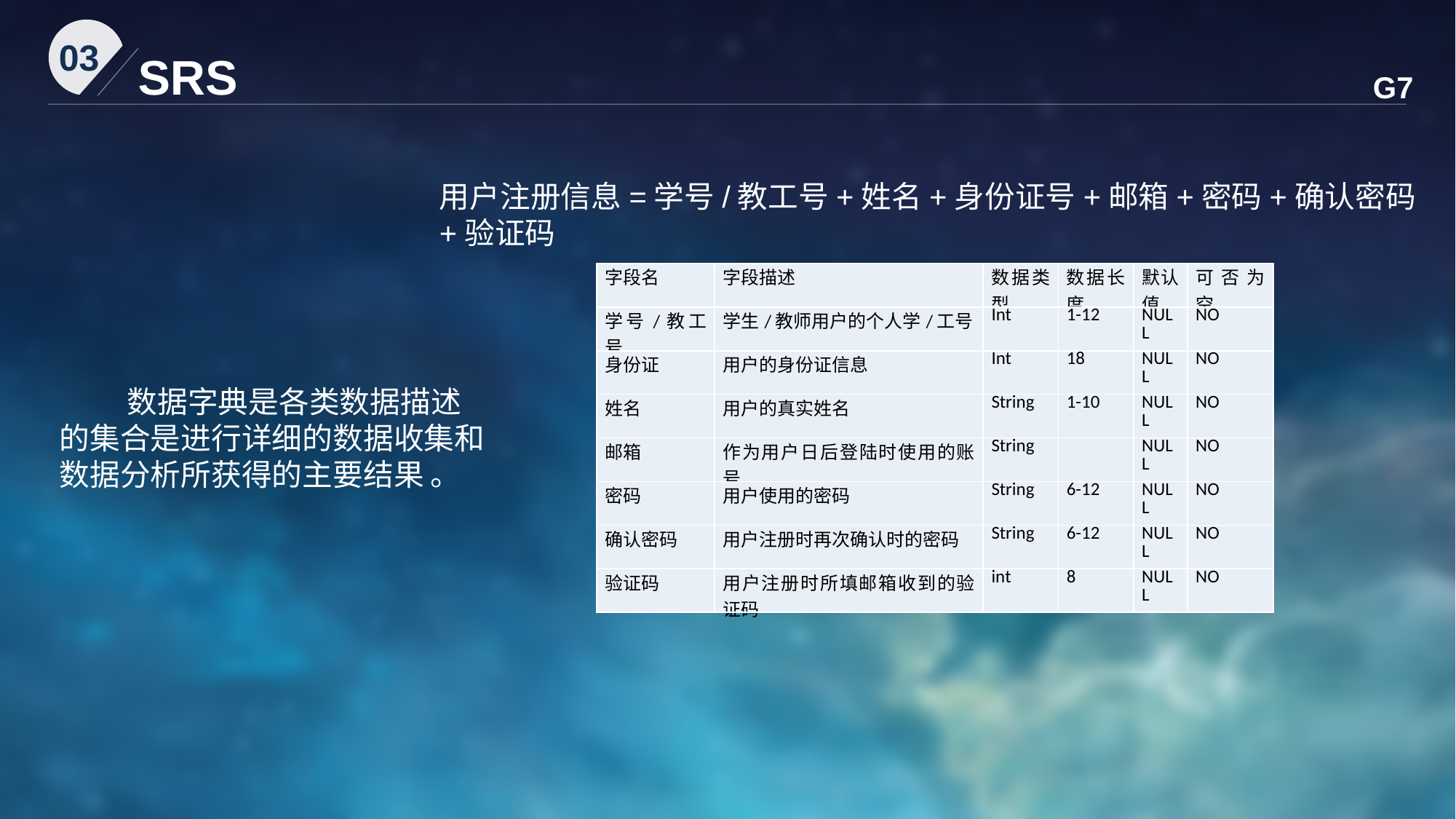

03
SRS
G7
用户注册信息=学号/教工号+姓名+身份证号+邮箱+密码+确认密码+验证码
| 字段名 | 字段描述 | 数据类型 | 数据长度 | 默认值 | 可否为空 |
| --- | --- | --- | --- | --- | --- |
| 学号/教工号 | 学生/教师用户的个人学/工号 | Int | 1-12 | NULL | NO |
| 身份证 | 用户的身份证信息 | Int | 18 | NULL | NO |
| 姓名 | 用户的真实姓名 | String | 1-10 | NULL | NO |
| 邮箱 | 作为用户日后登陆时使用的账号 | String |  | NULL | NO |
| 密码 | 用户使用的密码 | String | 6-12 | NULL | NO |
| 确认密码 | 用户注册时再次确认时的密码 | String | 6-12 | NULL | NO |
| 验证码 | 用户注册时所填邮箱收到的验证码 | int | 8 | NULL | NO |
         数据字典是各类数据描述的集合是进行详细的数据收集和数据分析所获得的主要结果 。